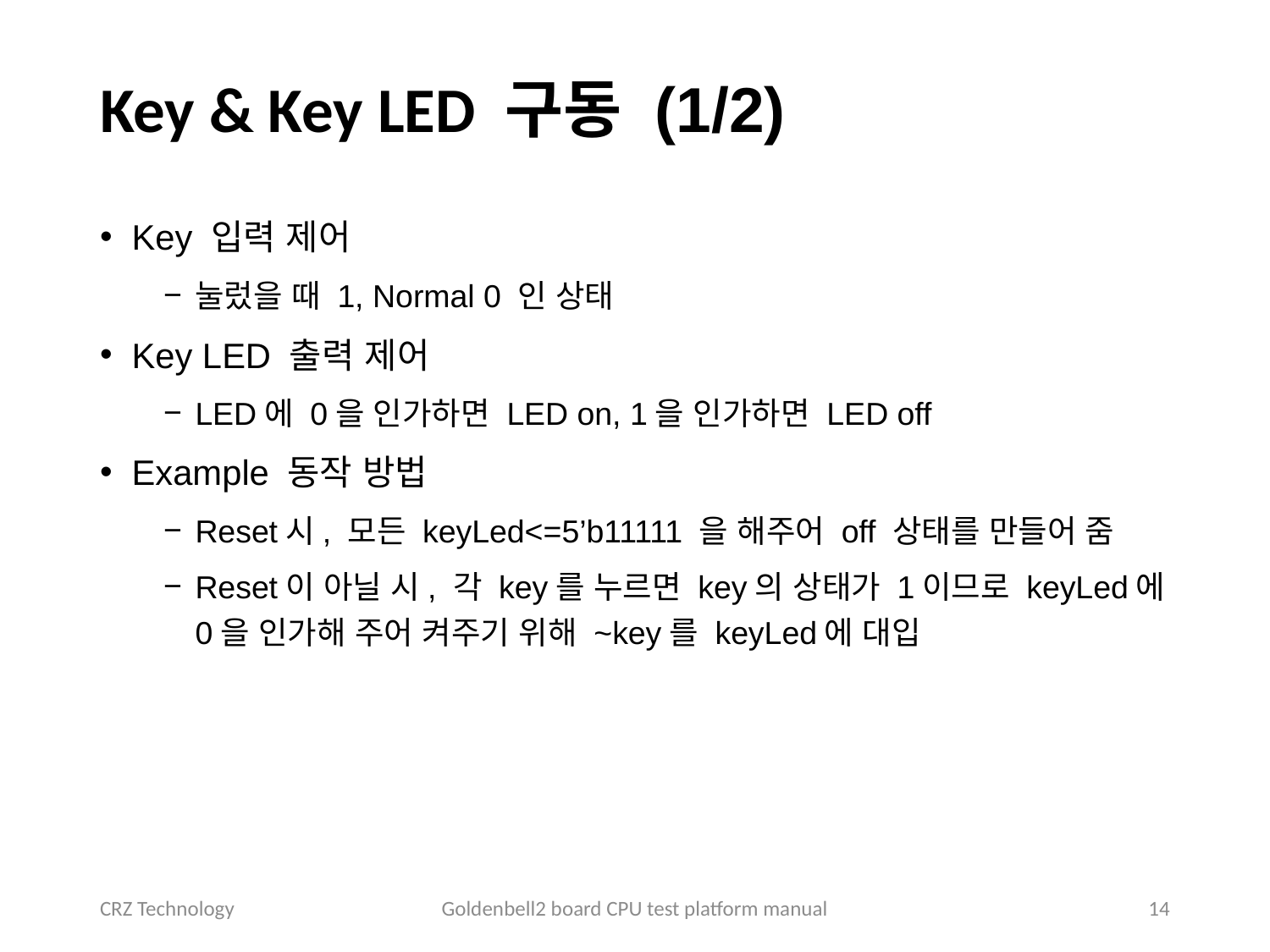

# Key & Key LED 구동 (1/2)
Key 입력 제어
눌렀을 때 1, Normal 0 인 상태
Key LED 출력 제어
LED에 0을 인가하면 LED on, 1을 인가하면 LED off
Example 동작 방법
Reset시, 모든 keyLed<=5’b11111 을 해주어 off 상태를 만들어 줌
Reset이 아닐 시, 각 key를 누르면 key의 상태가 1이므로 keyLed에 0을 인가해 주어 켜주기 위해 ~key를 keyLed에 대입
CRZ Technology
Goldenbell2 board CPU test platform manual
14